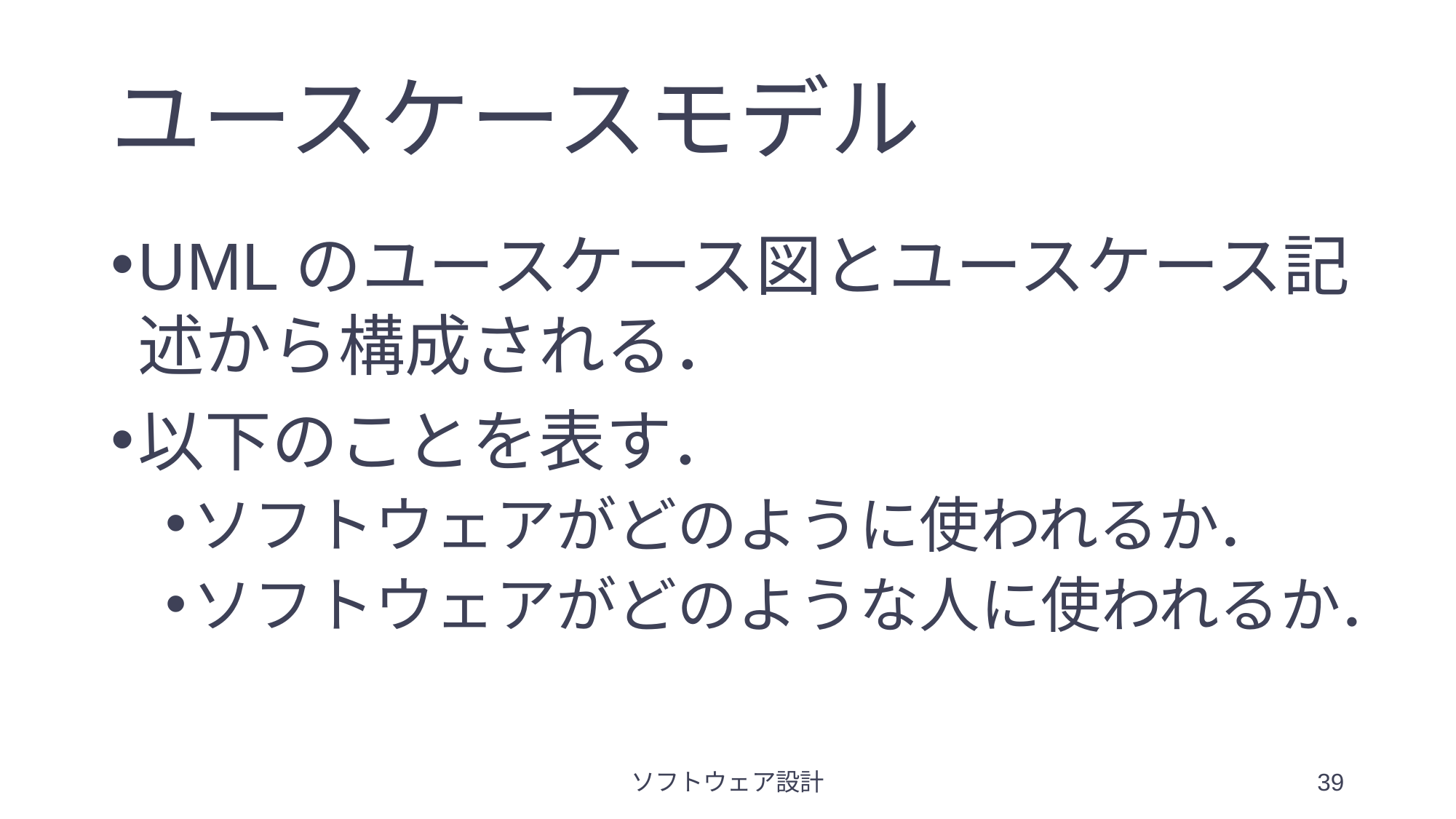

# ユースケースモデル
UMLのユースケース図とユースケース記述から構成される．
以下のことを表す．
ソフトウェアがどのように使われるか．
ソフトウェアがどのような人に使われるか．
ソフトウェア設計
39